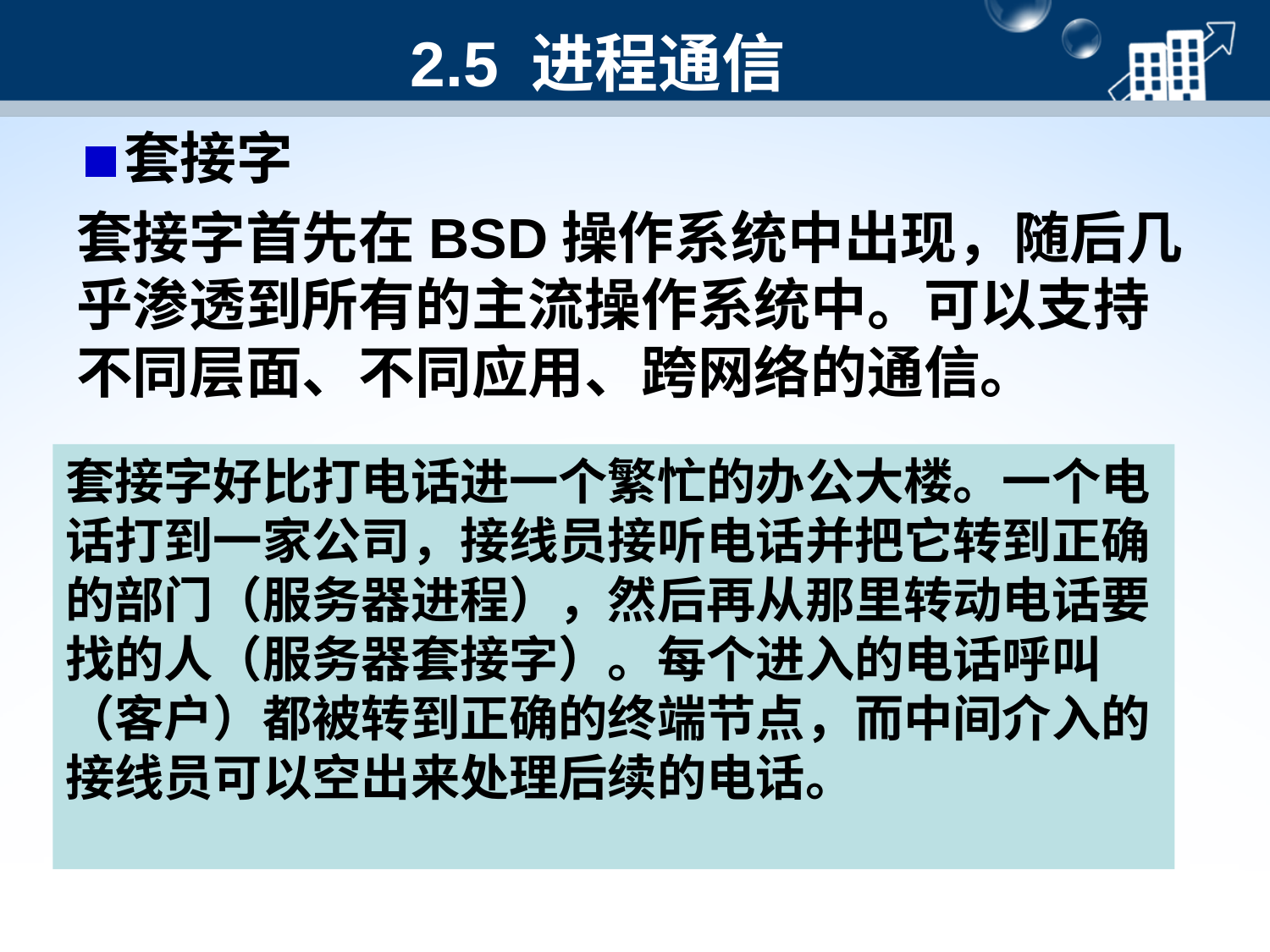

# 2.5 进程通信
套接字
套接字首先在BSD操作系统中出现，随后几乎渗透到所有的主流操作系统中。可以支持不同层面、不同应用、跨网络的通信。

套接字好比打电话进一个繁忙的办公大楼。一个电话打到一家公司，接线员接听电话并把它转到正确的部门（服务器进程），然后再从那里转动电话要找的人（服务器套接字）。每个进入的电话呼叫（客户）都被转到正确的终端节点，而中间介入的接线员可以空出来处理后续的电话。